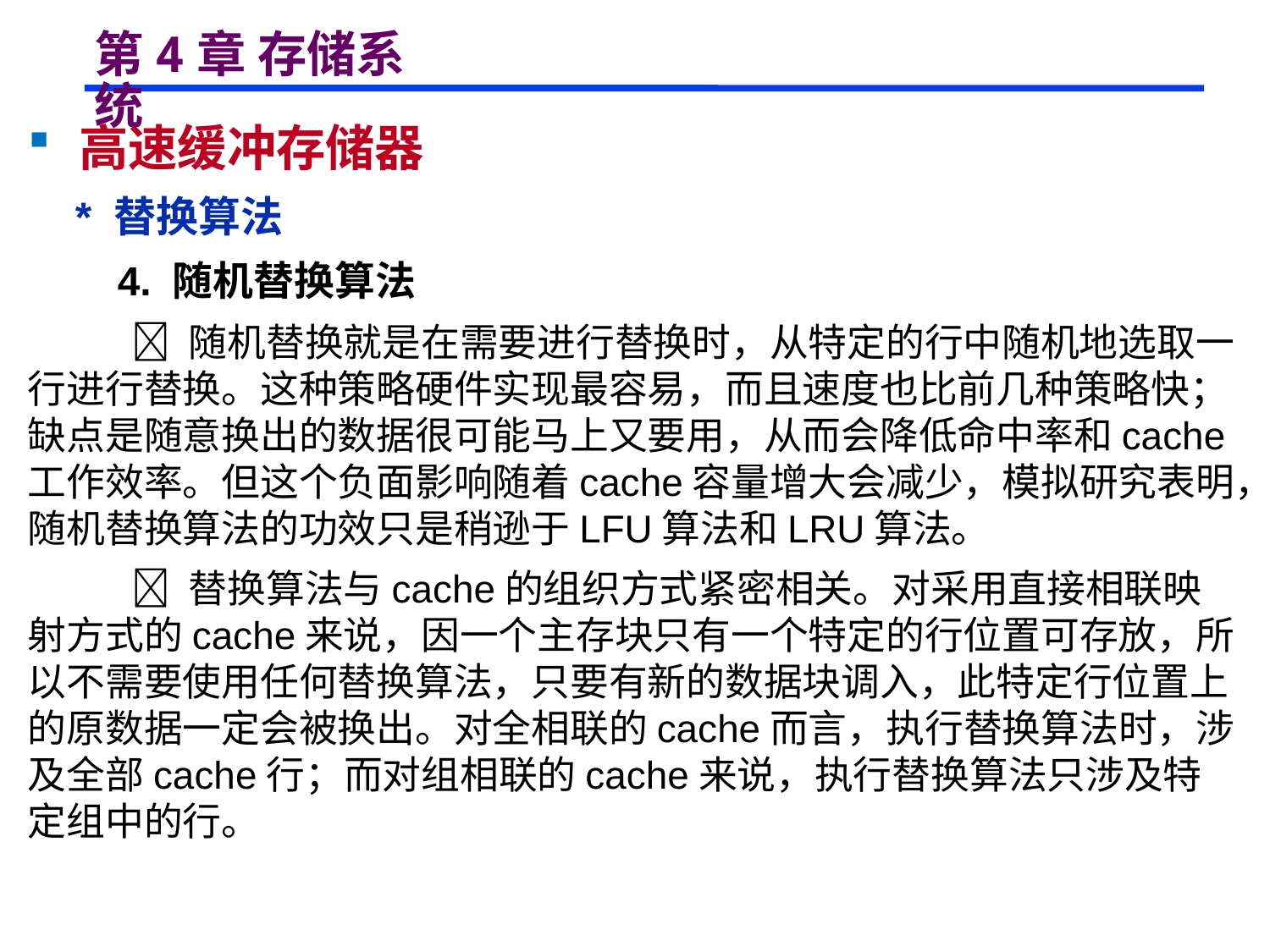

# 第4章 存储系统
 高速缓冲存储器
    * 替换算法
        4. 随机替换算法
            • 随机替换就是在需要进行替换时，从特定的行中随机地选取一行进行替换。这种策略硬件实现最容易，而且速度也比前几种策略快；缺点是随意换出的数据很可能马上又要用，从而会降低命中率和cache工作效率。但这个负面影响随着cache容量增大会减少，模拟研究表明，随机替换算法的功效只是稍逊于LFU算法和LRU算法。
            • 替换算法与cache的组织方式紧密相关。对采用直接相联映射方式的cache来说，因一个主存块只有一个特定的行位置可存放，所以不需要使用任何替换算法，只要有新的数据块调入，此特定行位置上的原数据一定会被换出。对全相联的cache而言，执行替换算法时，涉及全部cache行；而对组相联的cache来说，执行替换算法只涉及特定组中的行。